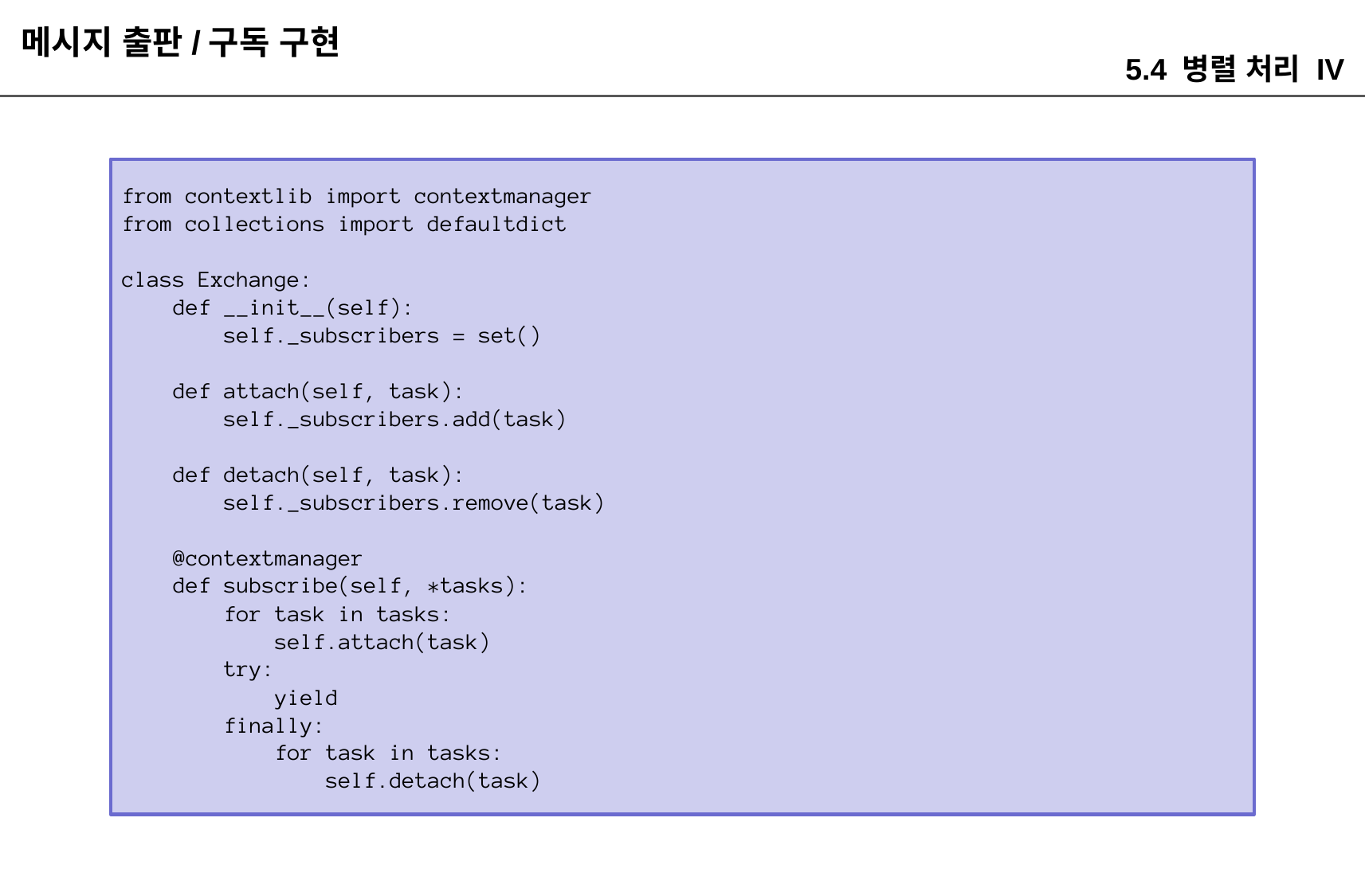

메시지 출판/구독 구현
5.4 병렬 처리 IV
from contextlib import contextmanager
from collections import defaultdict

class Exchange:
    def __init__(self):
        self._subscribers = set()

    def attach(self, task):
        self._subscribers.add(task)

    def detach(self, task):
        self._subscribers.remove(task)

    @contextmanager
    def subscribe(self, *tasks):
        for task in tasks:
            self.attach(task)
        try:
            yield
        finally:
            for task in tasks:
                self.detach(task)